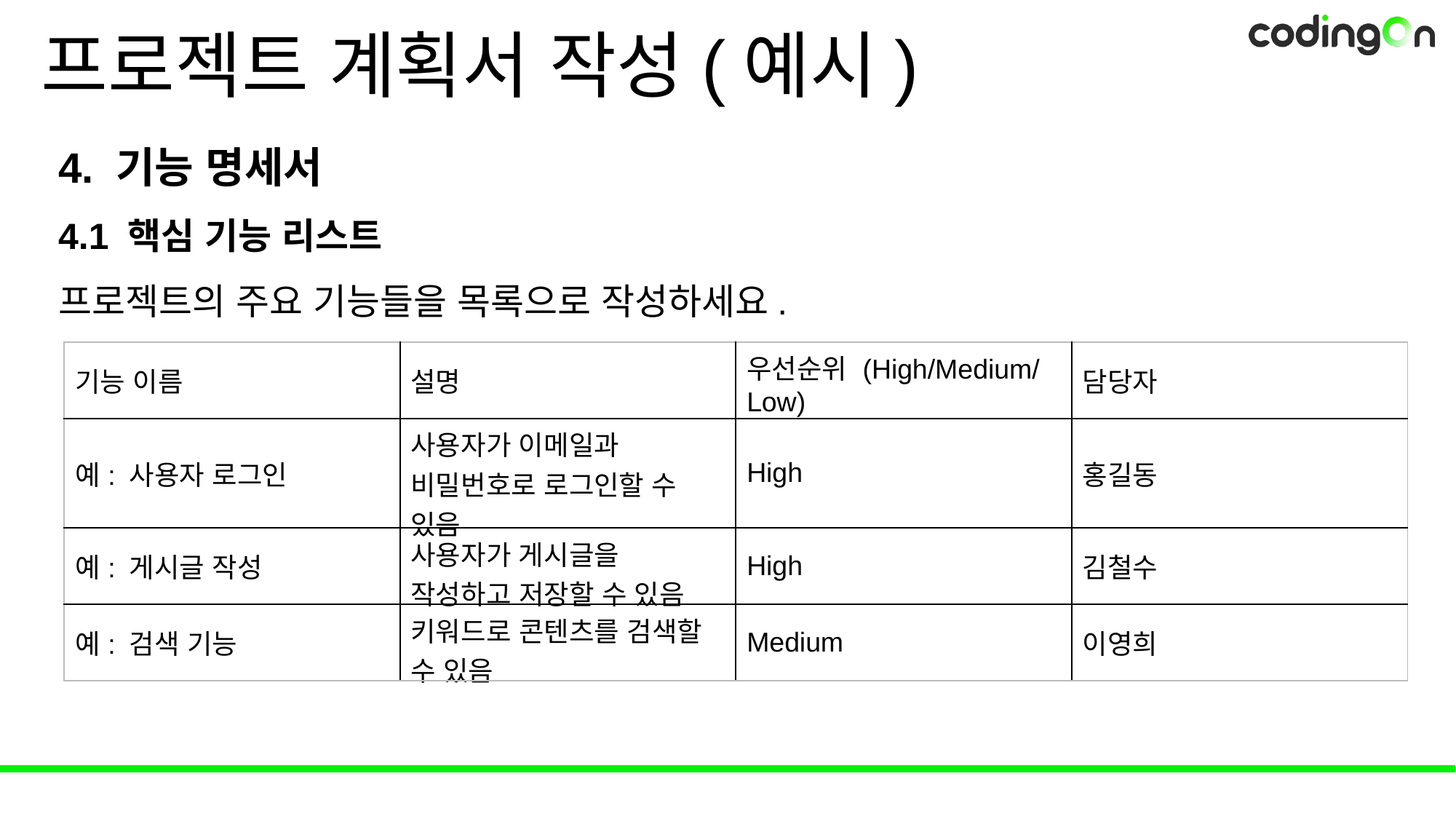

# 프로젝트 계획서 작성(예시)
4. 기능 명세서
4.1 핵심 기능 리스트
프로젝트의 주요 기능들을 목록으로 작성하세요.
| 기능 이름 | 설명 | 우선순위 (High/Medium/Low) | 담당자 |
| --- | --- | --- | --- |
| 예: 사용자 로그인 | 사용자가 이메일과 비밀번호로 로그인할 수 있음 | High | 홍길동 |
| 예: 게시글 작성 | 사용자가 게시글을 작성하고 저장할 수 있음 | High | 김철수 |
| 예: 검색 기능 | 키워드로 콘텐츠를 검색할 수 있음 | Medium | 이영희 |